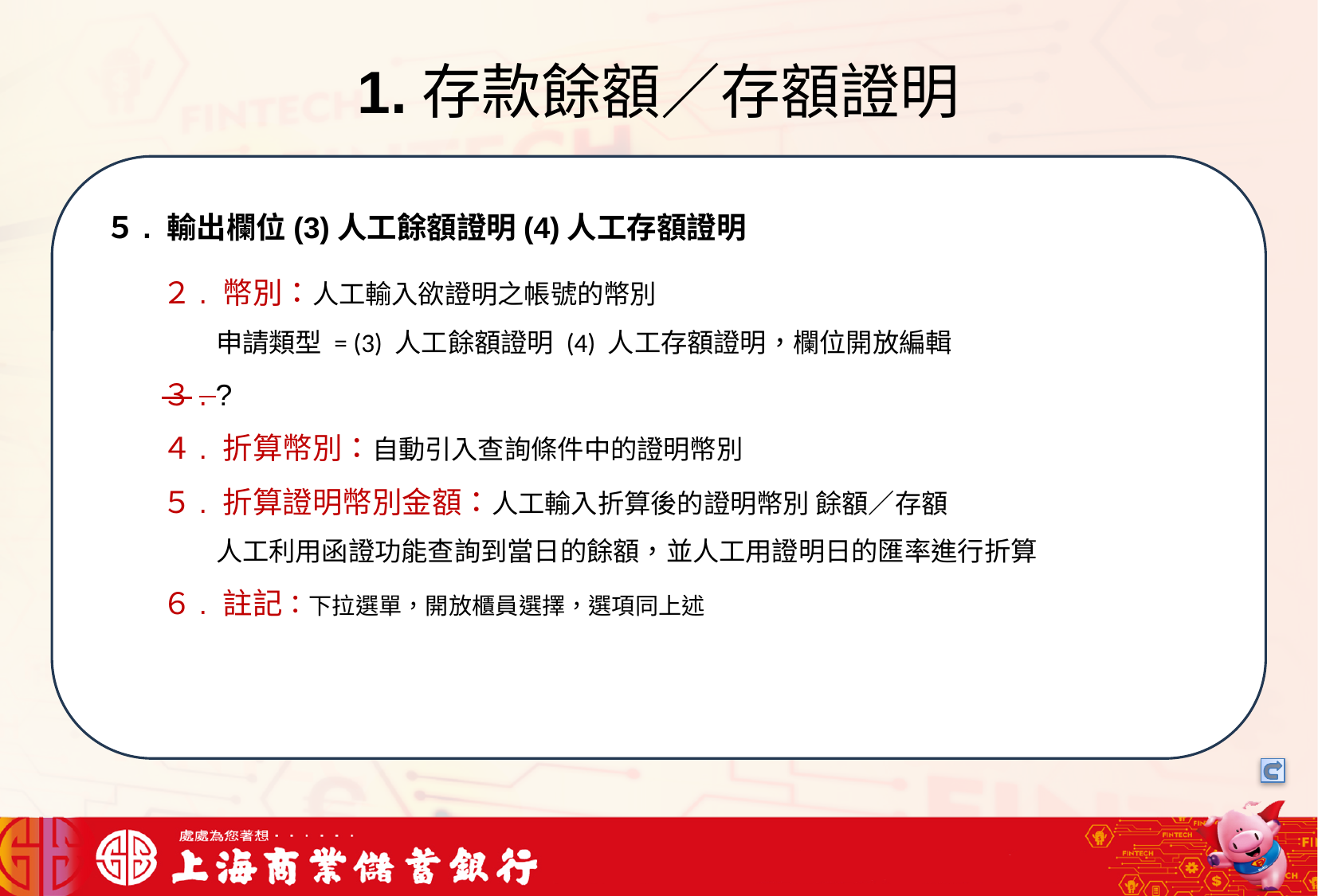

# 1.存款餘額／存額證明
我們可以將信用卡相關資料存在一個檔案中，將這些檔案中的文字進行詞向量的轉換，把文字轉成數字向量存在向量資料庫中，透過檢索器在向量資料庫搜尋與用戶問題最接近的資訊，透過生成器，生成最合適的答案回覆用戶
５. 輸出欄位(3)人工餘額證明(4)人工存額證明
２. 幣別：人工輸入欲證明之帳號的幣別
        申請類型 = (3) 人工餘額證明 (4) 人工存額證明，欄位開放編輯
３. ?
４. 折算幣別：自動引入查詢條件中的證明幣別
５. 折算證明幣別金額：人工輸入折算後的證明幣別 餘額／存額
        人工利用函證功能查詢到當日的餘額，並人工用證明日的匯率進行折算
６. 註記：下拉選單，開放櫃員選擇，選項同上述